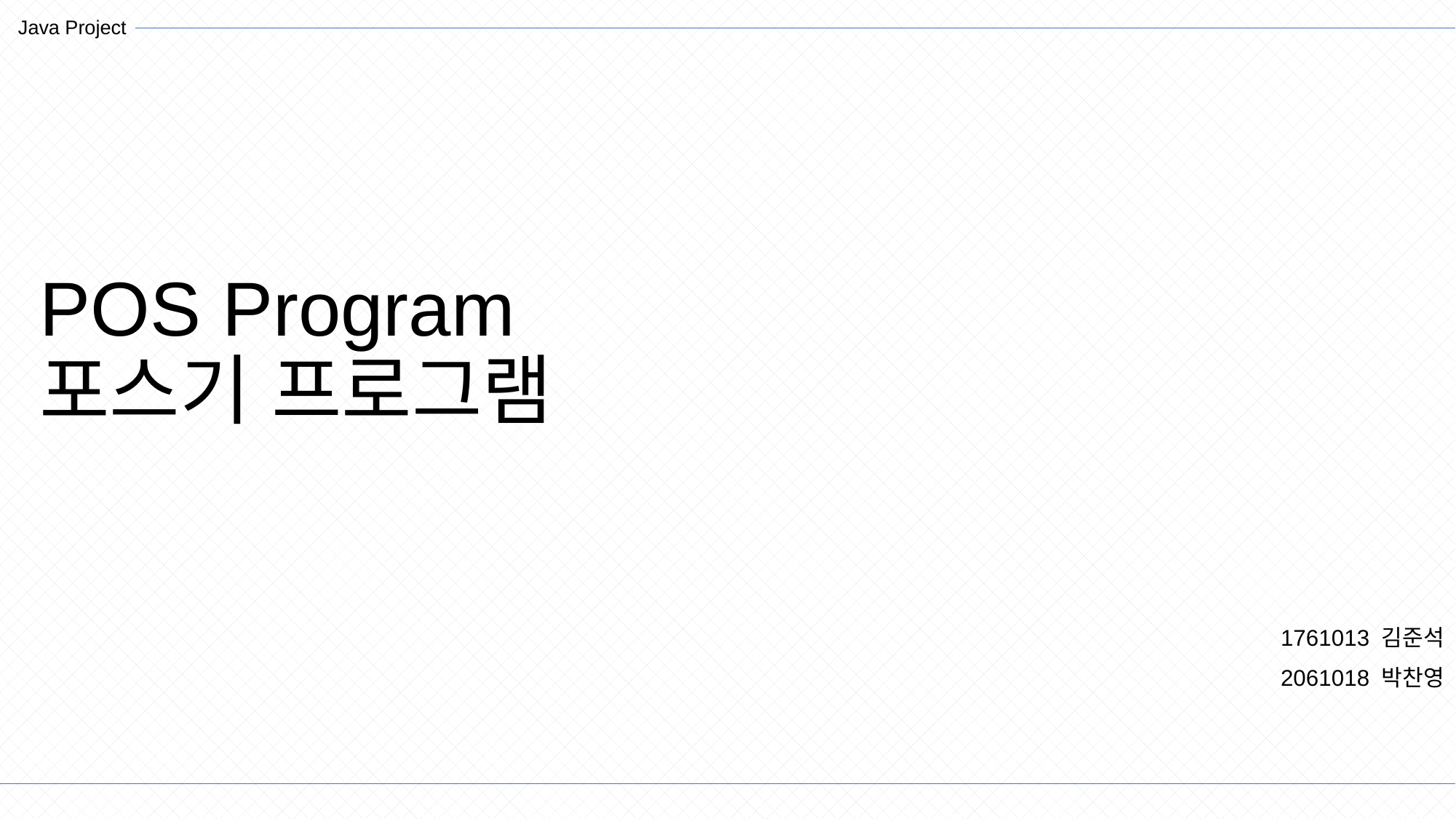

Java Project
# POS Program 포스기 프로그램
1761013 김준석
2061018 박찬영